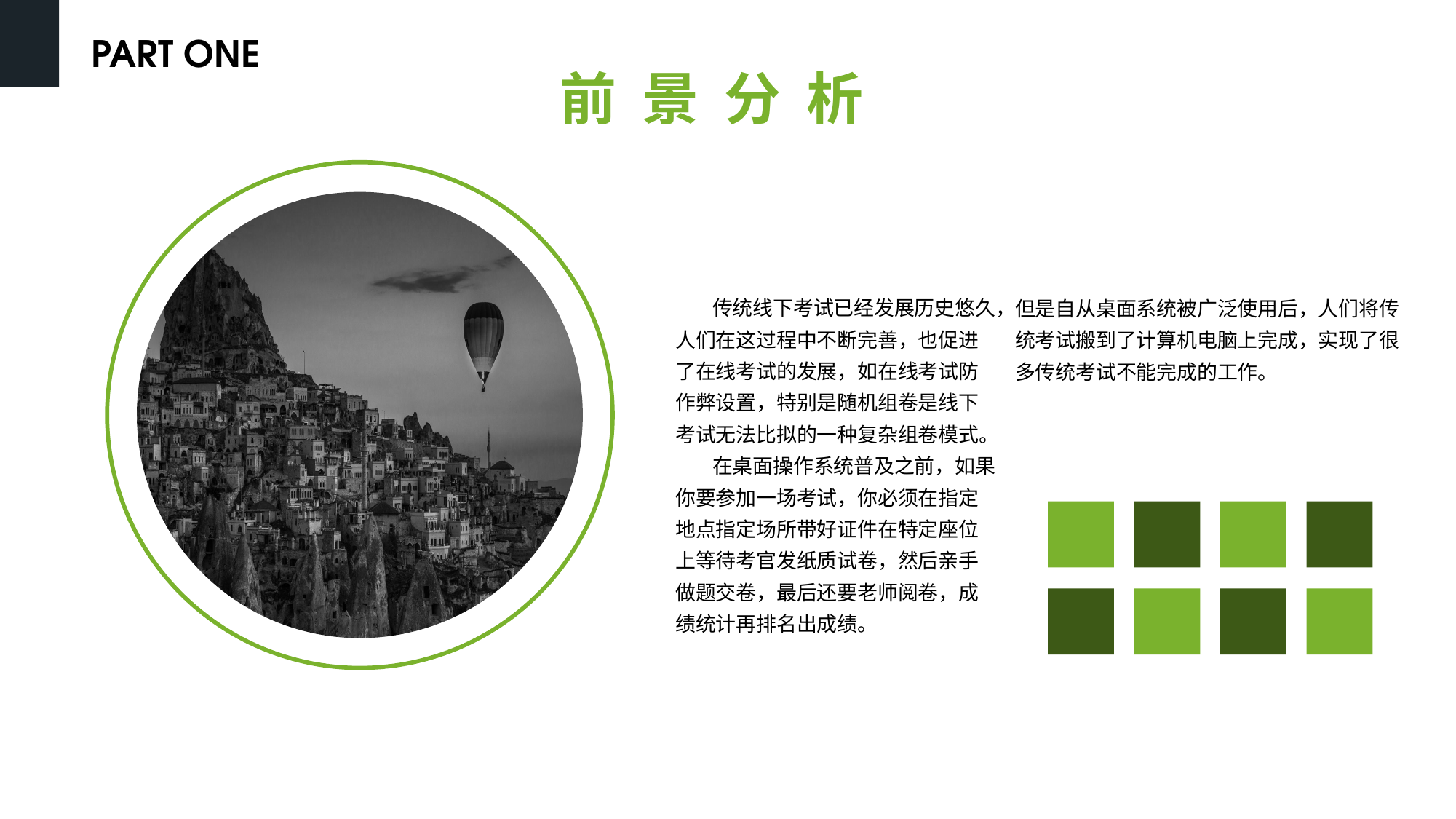

PART ONE
前  景  分  析

       传统线下考试已经发展历史悠久，人们在这过程中不断完善，也促进了在线考试的发展，如在线考试防作弊设置，特别是随机组卷是线下考试无法比拟的一种复杂组卷模式。
       在桌面操作系统普及之前，如果你要参加一场考试，你必须在指定地点指定场所带好证件在特定座位上等待考官发纸质试卷，然后亲手做题交卷，最后还要老师阅卷，成绩统计再排名出成绩。
但是自从桌面系统被广泛使用后，人们将传统考试搬到了计算机电脑上完成，实现了很多传统考试不能完成的工作。